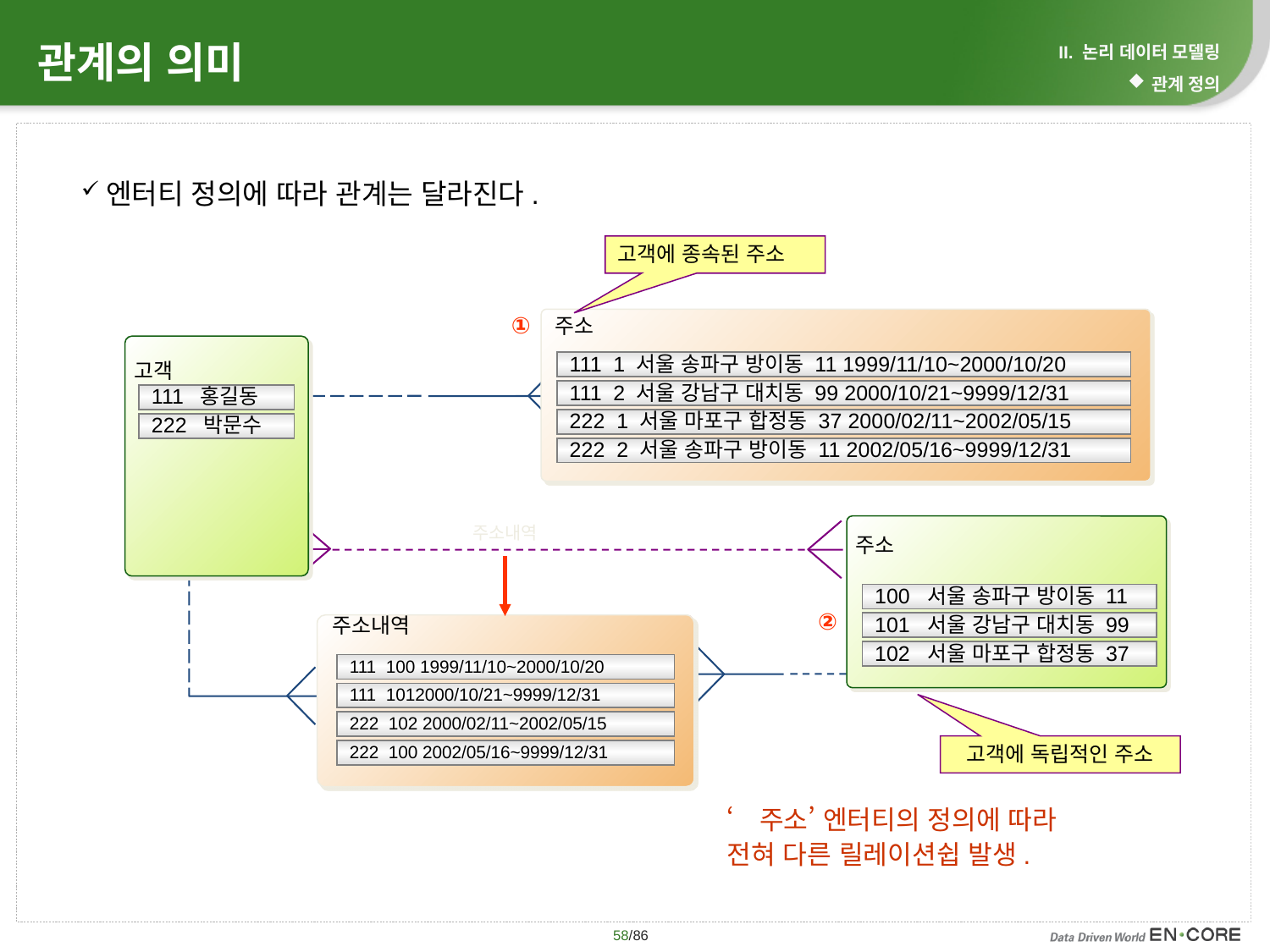

# 관계의 의미
II. 논리 데이터 모델링
관계 정의
엔터티 정의에 따라 관계는 달라진다.
고객에 종속된 주소
①
주소

고객

111  1 서울 송파구 방이동 11 1999/11/10~2000/10/20
111  2 서울 강남구 대치동 99 2000/10/21~9999/12/31
222  1 서울 마포구 합정동 37 2000/02/11~2002/05/15
222  2 서울 송파구 방이동 11 2002/05/16~9999/12/31

111  홍길동

222  박문수
주소내역
주소

100  서울 송파구 방이동 11
101  서울 강남구 대치동 99
102  서울 마포구 합정동 37

②
주소내역

111  100 1999/11/10~2000/10/20
111  1012000/10/21~9999/12/31
222  102 2000/02/11~2002/05/15
222  100 2002/05/16~9999/12/31

고객에 독립적인 주소
‘주소’ 엔터티의 정의에 따라 전혀 다른 릴레이션쉽 발생.